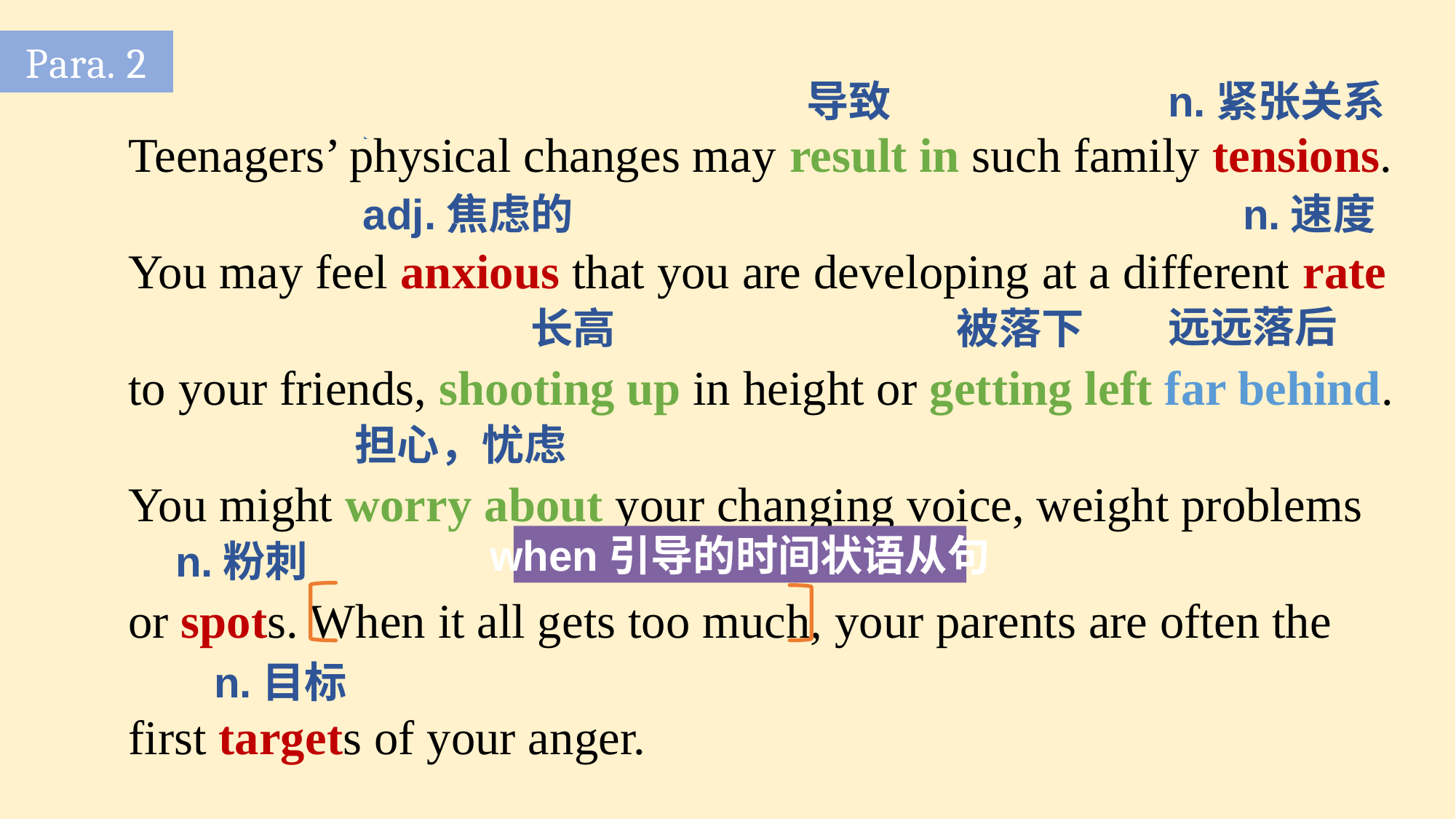

Para. 2
Teenagers’ physical changes may result in such family tensions. You may feel anxious that you are developing at a different rate to your friends, shooting up in height or getting left far behind. You might worry about your changing voice, weight problems or spots. When it all gets too much, your parents are often the first targets of your anger.
导致
n.紧张关系

adj.焦虑的
n.速度
远远落后
长高
被落下
担心，忧虑
when引导的时间状语从句
n.粉刺

n.目标